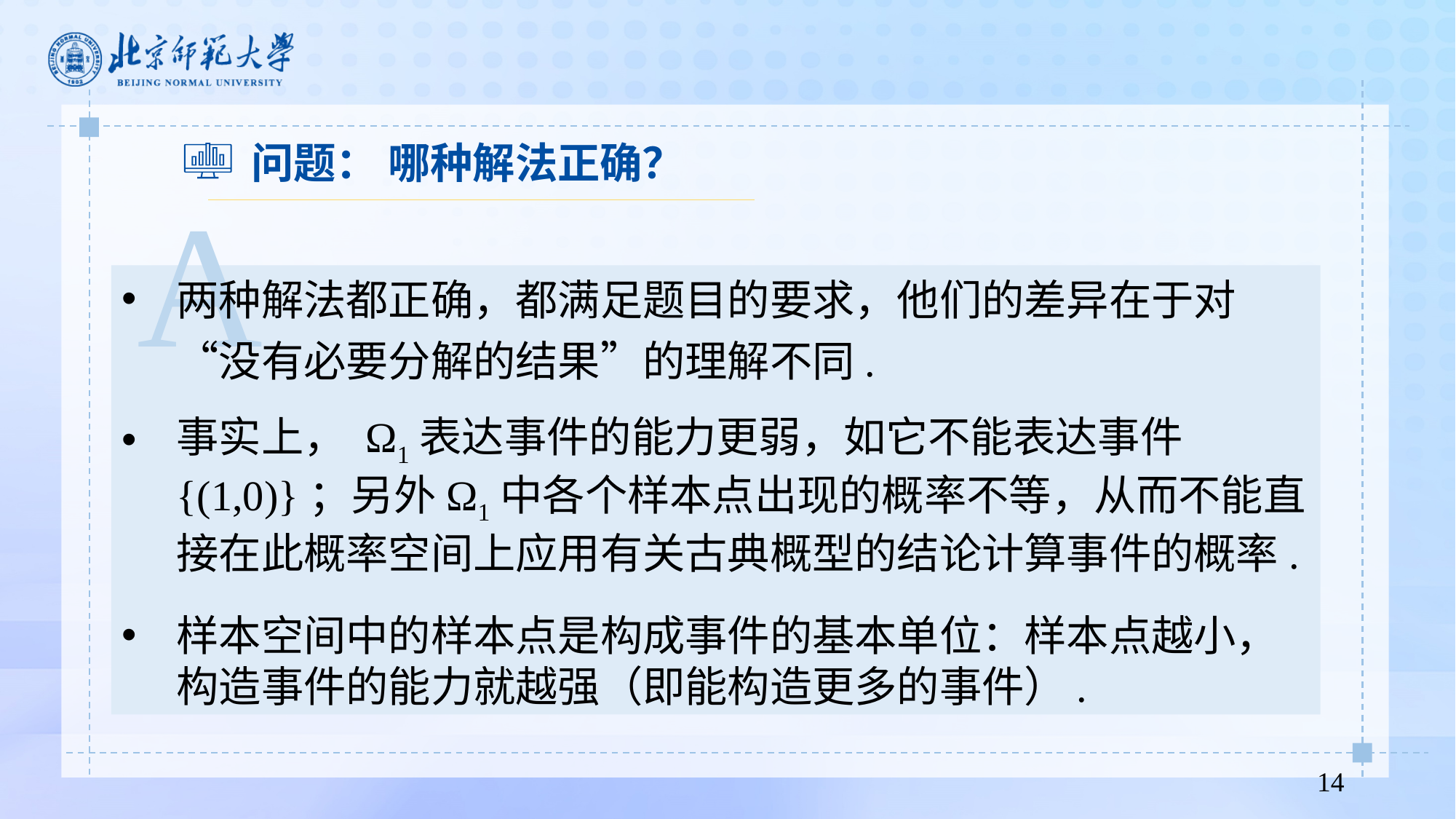

问题： 哪种解法正确？

A

两种解法都正确，都满足题目的要求，他们的差异在于对“没有必要分解的结果”的理解不同.
事实上， Ω1表达事件的能力更弱，如它不能表达事件{(1,0)}；另外Ω1中各个样本点出现的概率不等，从而不能直接在此概率空间上应用有关古典概型的结论计算事件的概率.
样本空间中的样本点是构成事件的基本单位：样本点越小，构造事件的能力就越强（即能构造更多的事件）.
14